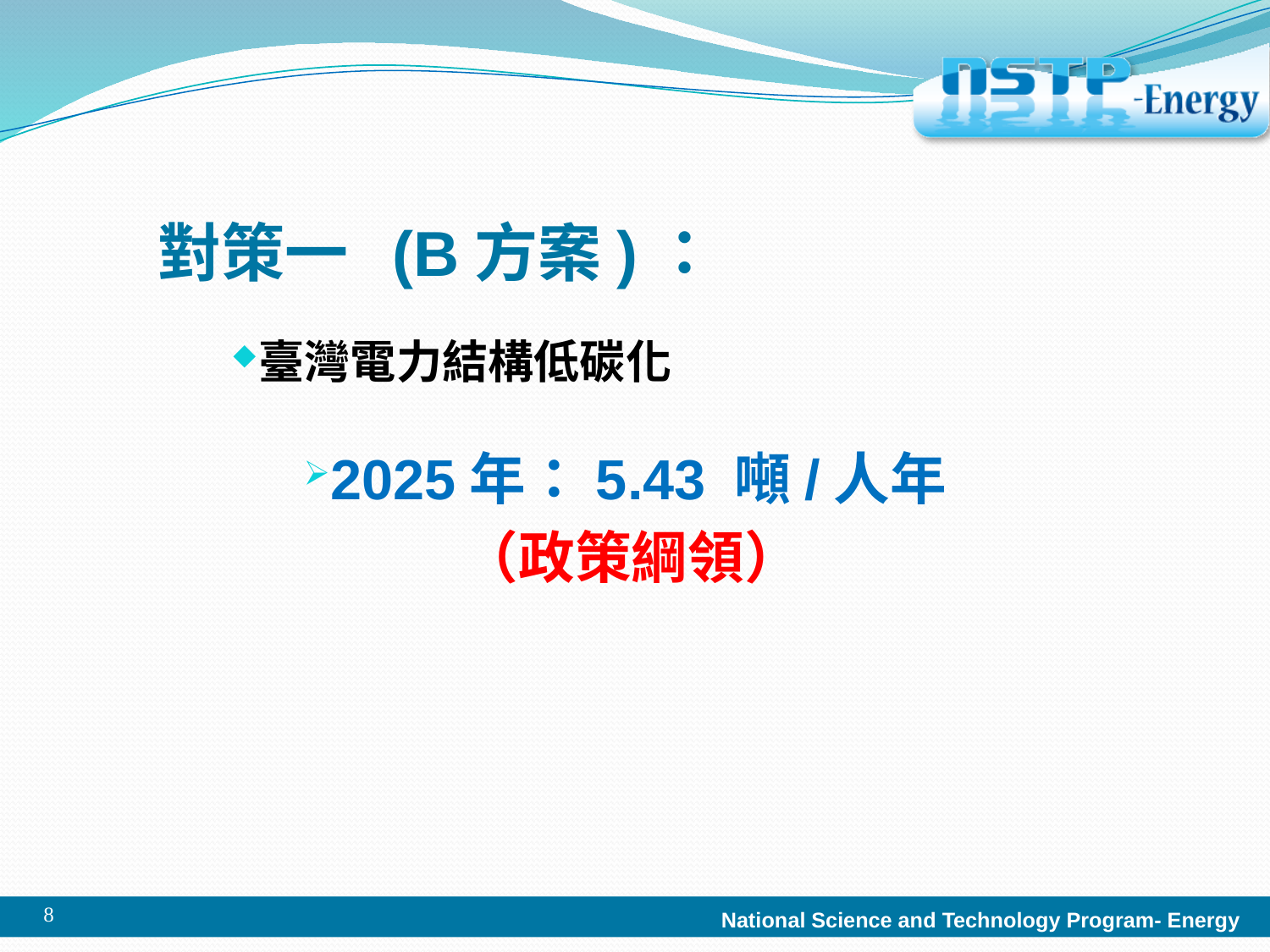

# 對策一  (B方案)：
臺灣電力結構低碳化

2025年：5.43 噸/人年
（政策綱領）

8